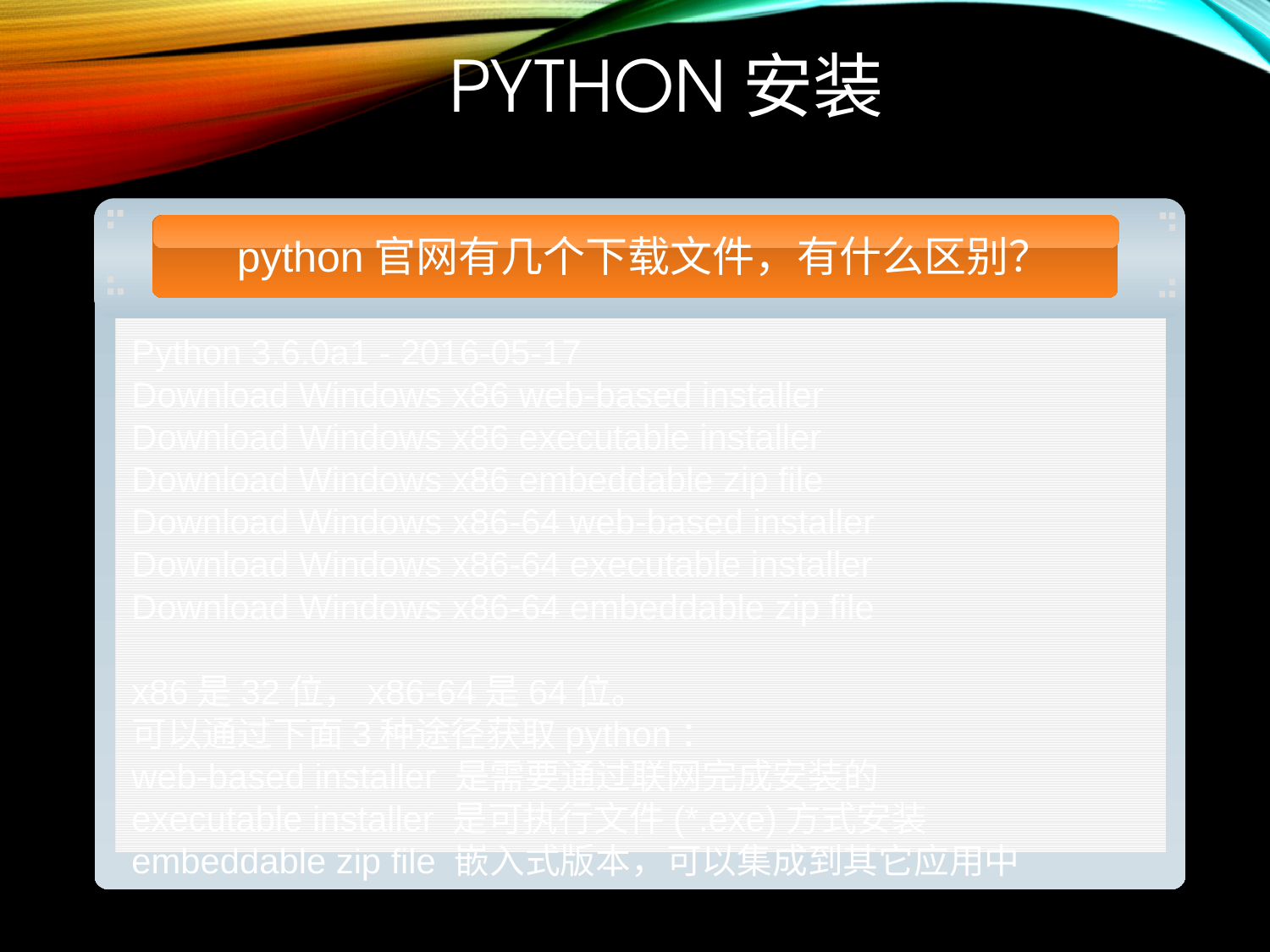

# Python安装

python官网有几个下载文件，有什么区别？

Python 3.6.0a1 - 2016-05-17
Download Windows x86 web-based installer
Download Windows x86 executable installer
Download Windows x86 embeddable zip file
Download Windows x86-64 web-based installer
Download Windows x86-64 executable installer
Download Windows x86-64 embeddable zip file
x86是32位，x86-64是64位。
可以通过下面3种途径获取python：
web-based installer 是需要通过联网完成安装的
executable installer 是可执行文件(*.exe)方式安装
embeddable zip file 嵌入式版本，可以集成到其它应用中